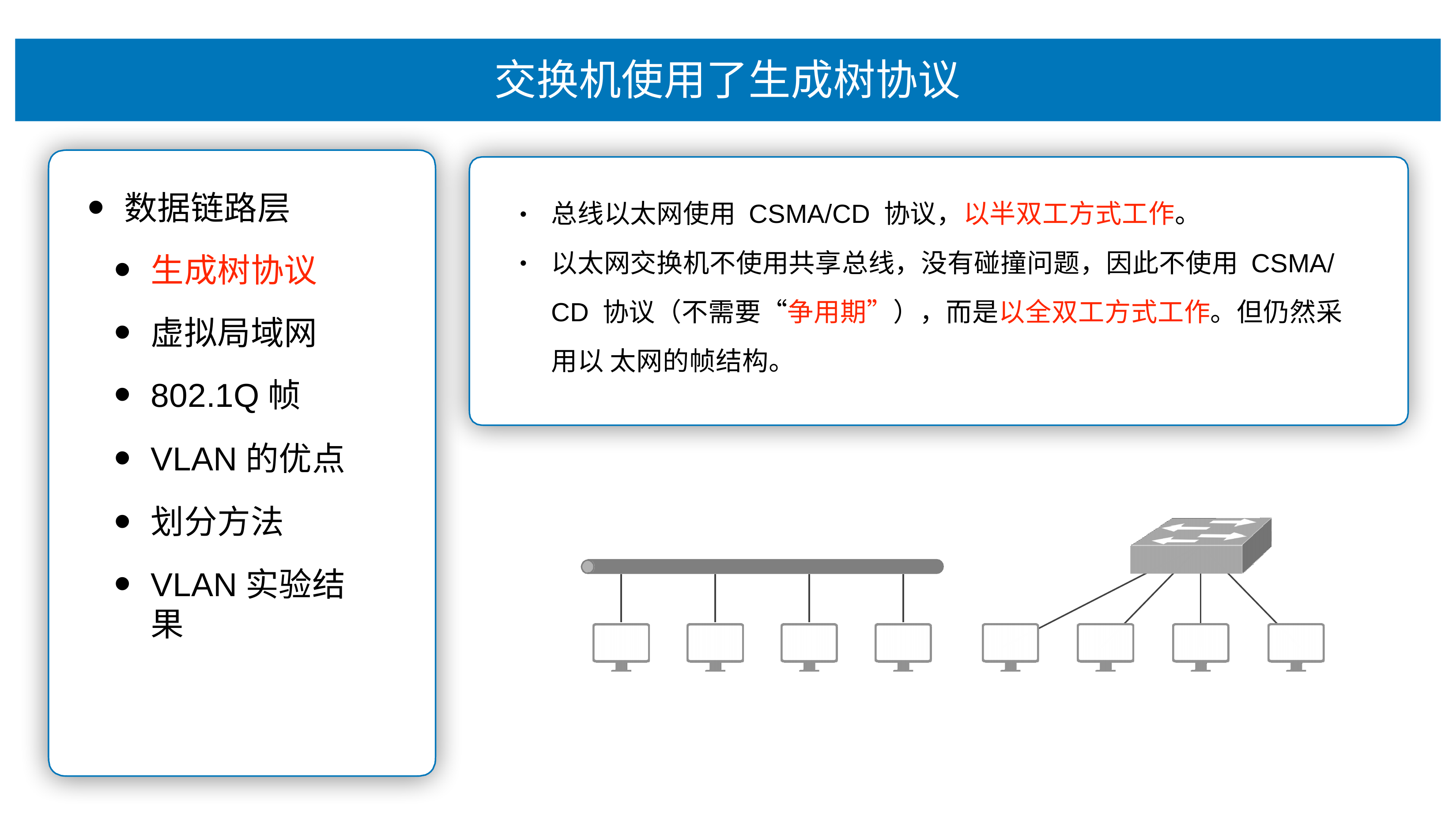

# 交换机使⽤了⽣成树协议

总线以太⽹使⽤ CSMA/CD 协议，以半双⼯⽅式⼯作。
以太⽹交换机不使⽤共享总线，没有碰撞问题，因此不使⽤ CSMA/
CD 协议（不需要“争⽤期”），⽽是以全双⼯⽅式⼯作。但仍然采⽤以 太⽹的帧结构。
数据链路层
⽣成树协议
虚拟局域⽹
802.1Q帧
VLAN的优点
划分⽅法
VLAN实验结果
•
•